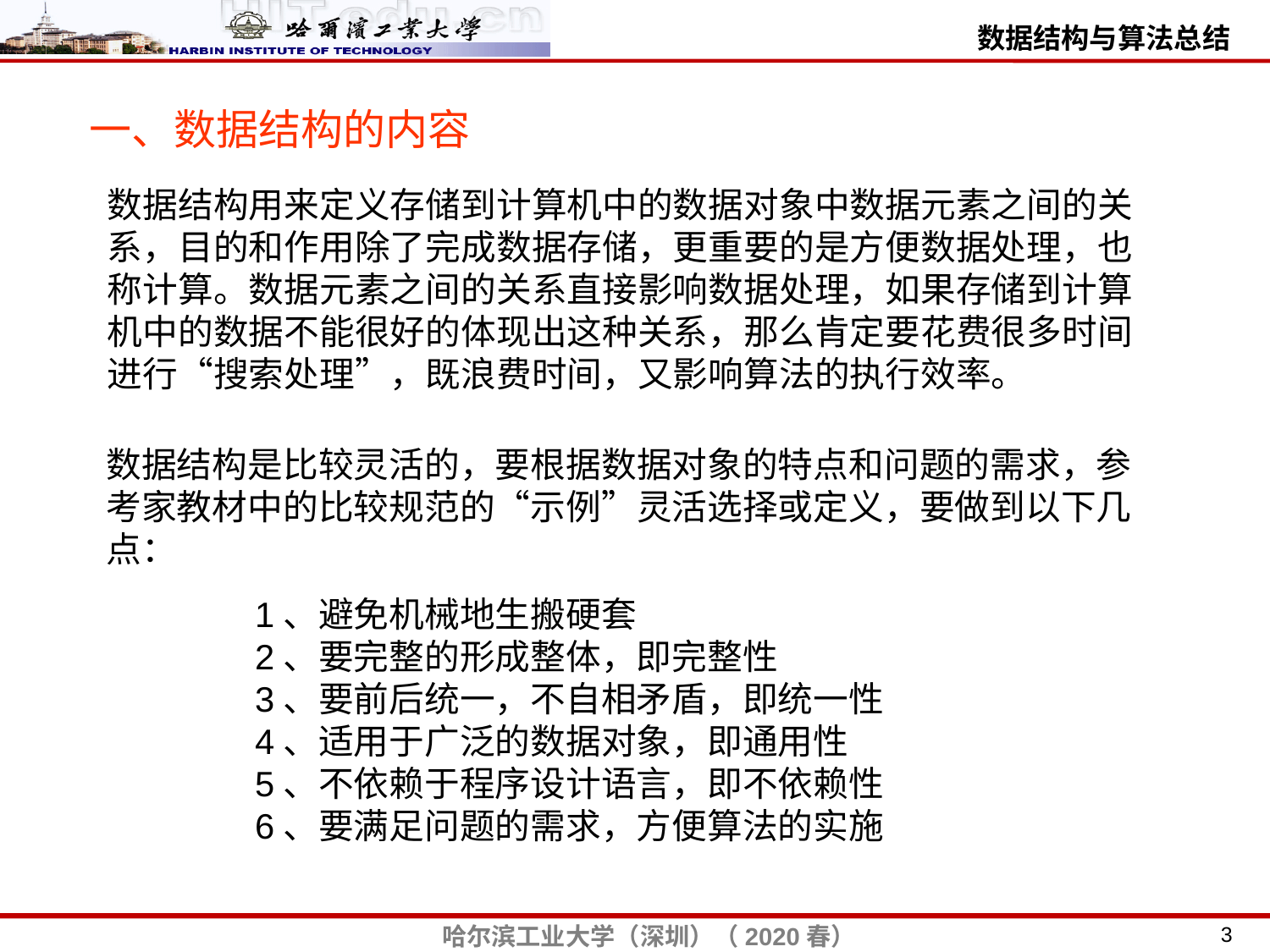

一、数据结构的内容
数据结构用来定义存储到计算机中的数据对象中数据元素之间的关系，目的和作用除了完成数据存储，更重要的是方便数据处理，也称计算。数据元素之间的关系直接影响数据处理，如果存储到计算机中的数据不能很好的体现出这种关系，那么肯定要花费很多时间进行“搜索处理”，既浪费时间，又影响算法的执行效率。
数据结构是比较灵活的，要根据数据对象的特点和问题的需求，参考家教材中的比较规范的“示例”灵活选择或定义，要做到以下几点：
1、避免机械地生搬硬套
2、要完整的形成整体，即完整性
3、要前后统一，不自相矛盾，即统一性
4、适用于广泛的数据对象，即通用性
5、不依赖于程序设计语言，即不依赖性
6、要满足问题的需求，方便算法的实施